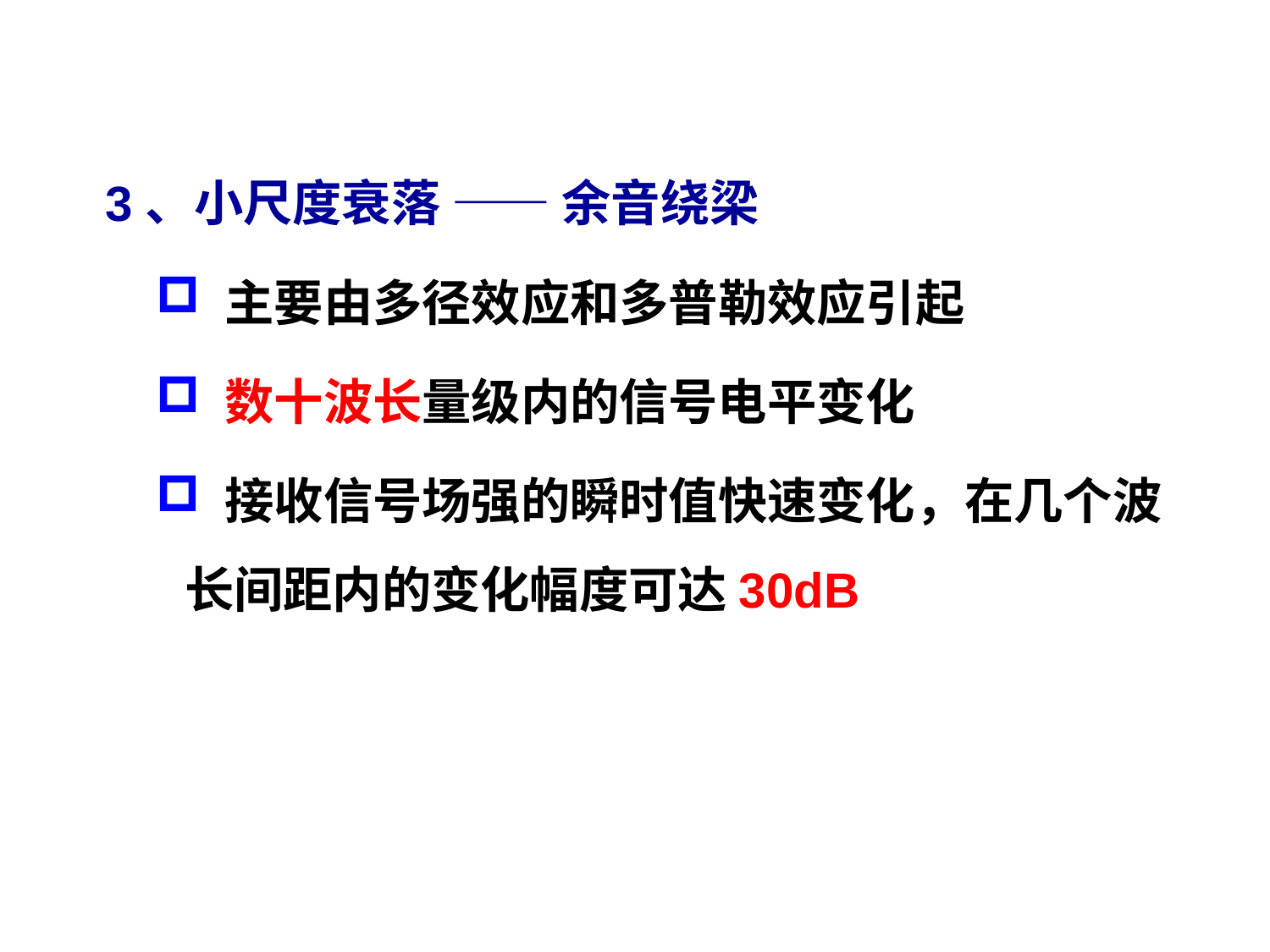

一、电波传播损耗特性
3、小尺度衰落 —— 余音绕梁
 主要由多径效应和多普勒效应引起
 数十波长量级内的信号电平变化
 接收信号场强的瞬时值快速变化，在几个波长间距内的变化幅度可达30dB